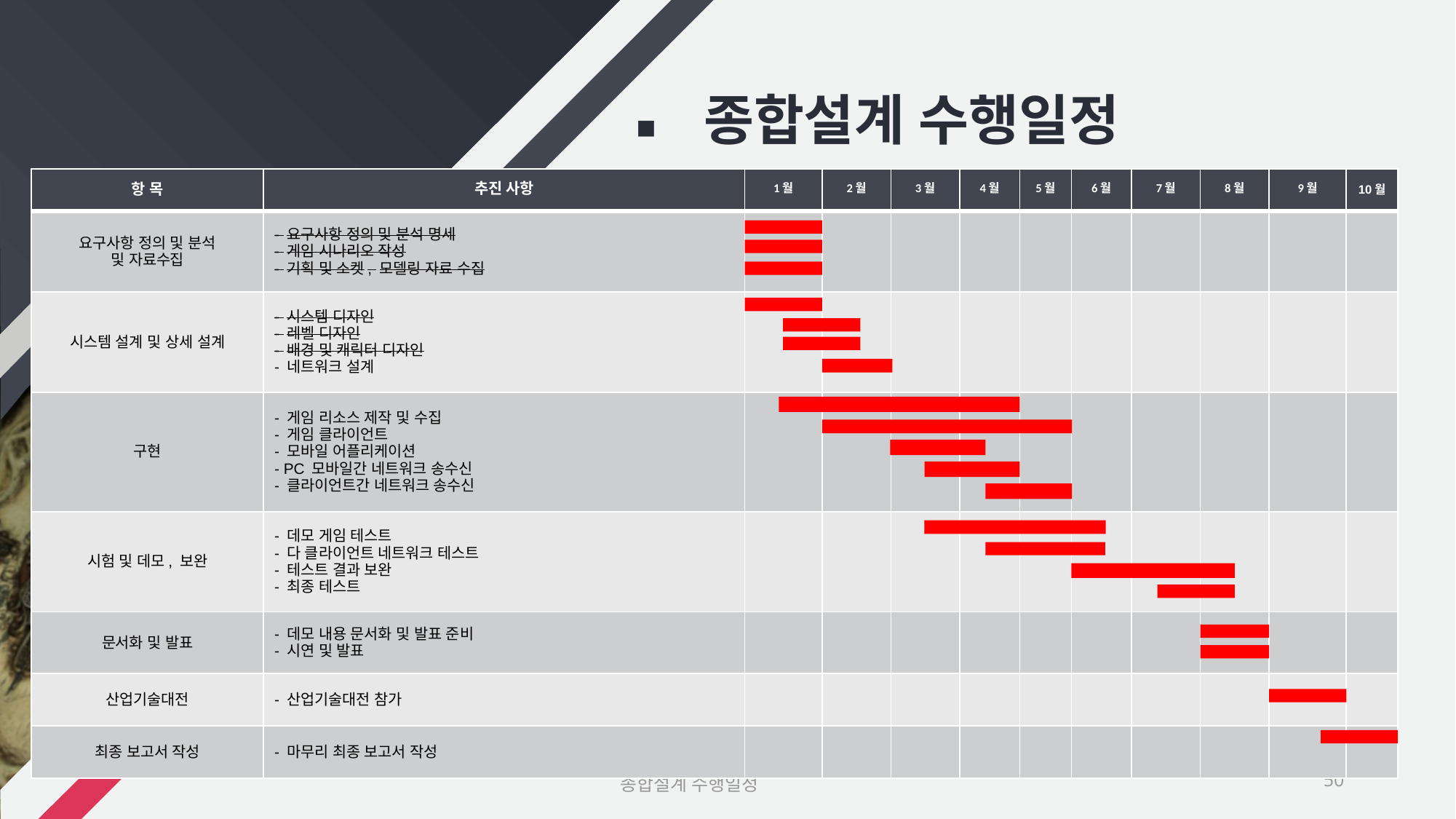

# 종합설계 수행일정
| 항 목 | 추진 사항 | 1월 | 2월 | 3월 | 4월 | 5월 | 6월 | 7월 | 8월 | 9월 | 10월 |
| --- | --- | --- | --- | --- | --- | --- | --- | --- | --- | --- | --- |
| 요구사항 정의 및 분석 및 자료수집 | - 요구사항 정의 및 분석 명세 - 게임 시나리오 작성 - 기획 및 소켓, 모델링 자료 수집 |  |  |  |  |  |  |  |  |  |  |
| 시스템 설계 및 상세 설계 | - 시스템 디자인 - 레벨 디자인 - 배경 및 캐릭터 디자인 - 네트워크 설계 |  |  |  |  |  |  |  |  |  |  |
| 구현 | - 게임 리소스 제작 및 수집 - 게임 클라이언트 - 모바일 어플리케이션 - PC 모바일간 네트워크 송수신 - 클라이언트간 네트워크 송수신 |  |  |  |  |  |  |  |  |  |  |
| 시험 및 데모, 보완 | - 데모 게임 테스트 - 다 클라이언트 네트워크 테스트 - 테스트 결과 보완 - 최종 테스트 |  |  |  |  |  |  |  |  |  |  |
| 문서화 및 발표 | - 데모 내용 문서화 및 발표 준비 - 시연 및 발표 |  |  |  |  |  |  |  |  |  |  |
| 산업기술대전 | - 산업기술대전 참가 |  |  |  |  |  |  |  |  |  |  |
| 최종 보고서 작성 | - 마무리 최종 보고서 작성 |  |  |  |  |  |  |  |  |  |  |
Fairy Tale

50
종합설계 수행일정